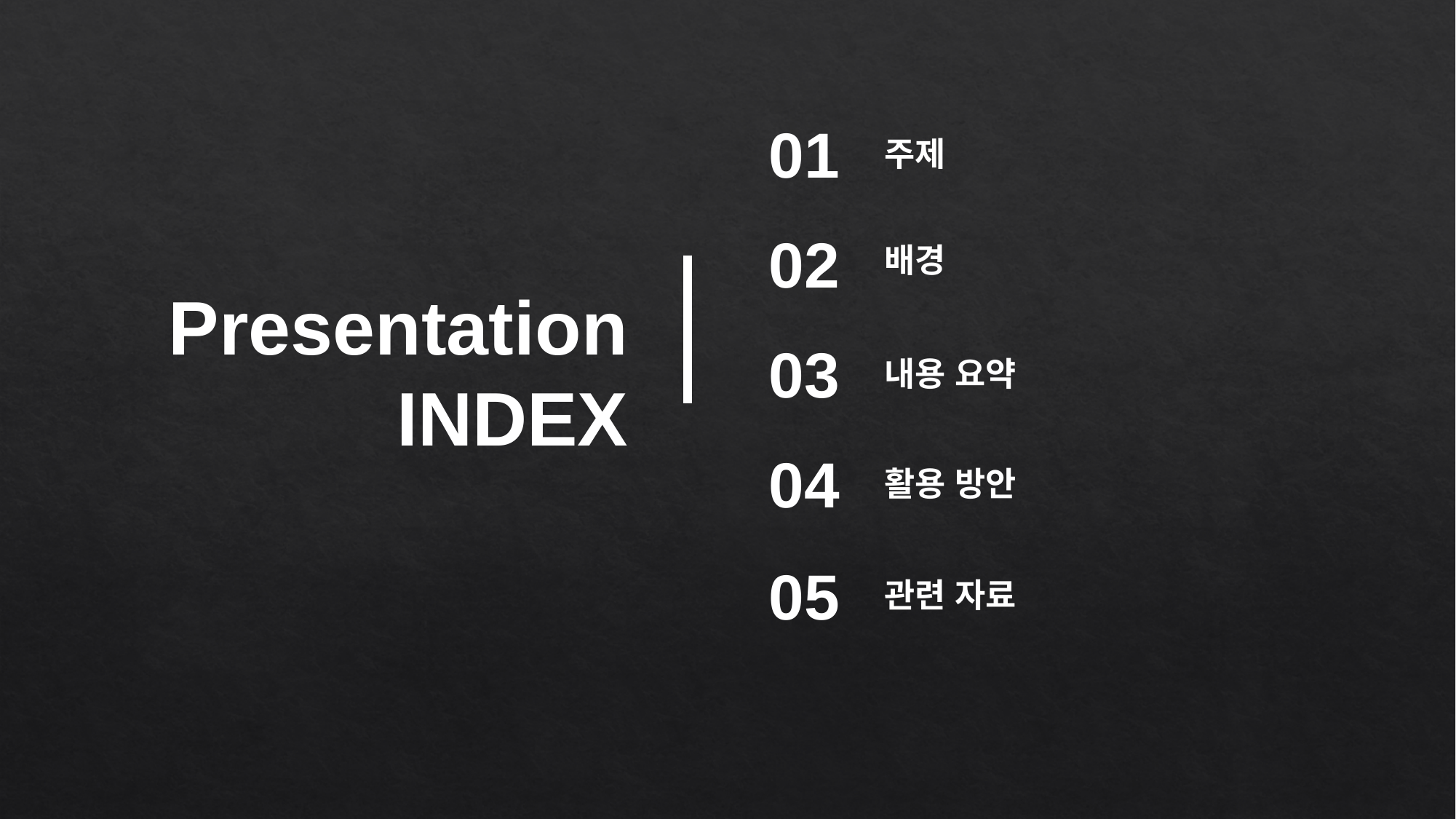

01
주제
02
배경
03
내용 요약
04
활용 방안
Presentation
INDEX
05
관련 자료